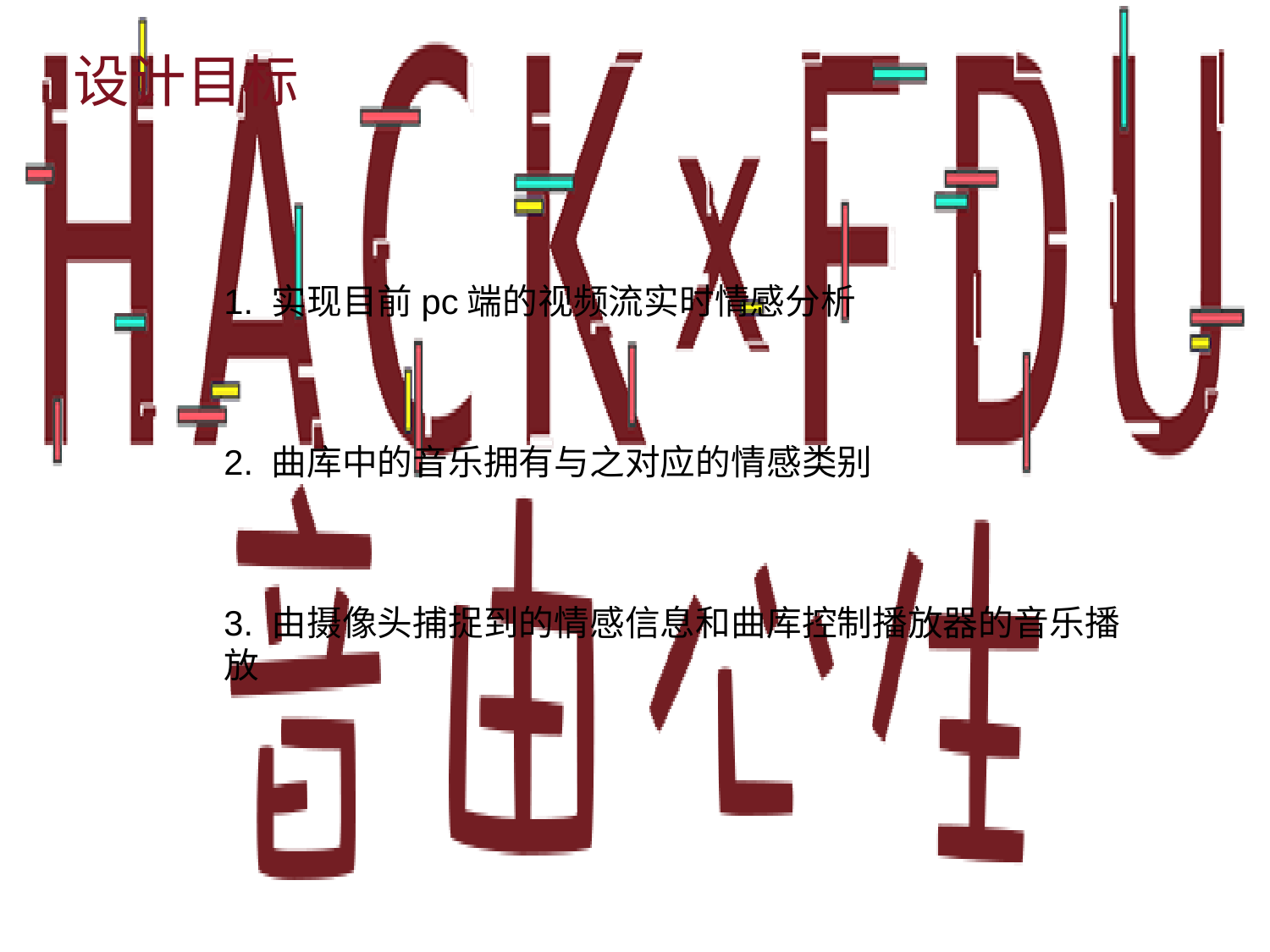

设计目标
1. 实现目前pc端的视频流实时情感分析
2. 曲库中的音乐拥有与之对应的情感类别
3. 由摄像头捕捉到的情感信息和曲库控制播放器的音乐播放